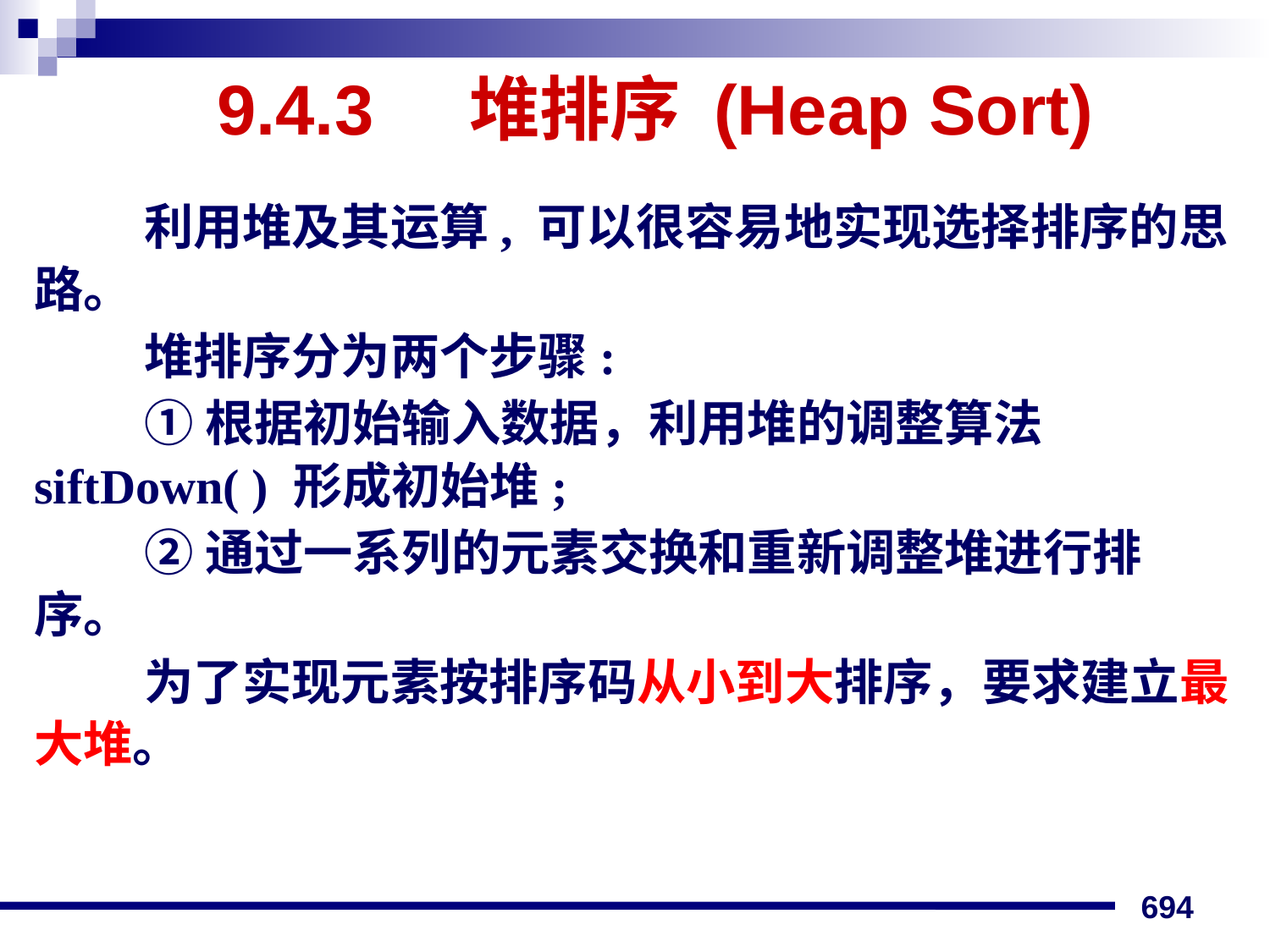

# 9.4.3    堆排序 (Heap Sort)
利用堆及其运算, 可以很容易地实现选择排序的思路。
堆排序分为两个步骤:
①根据初始输入数据，利用堆的调整算法  siftDown( ) 形成初始堆;
②通过一系列的元素交换和重新调整堆进行排序。
为了实现元素按排序码从小到大排序，要求建立最大堆。
694